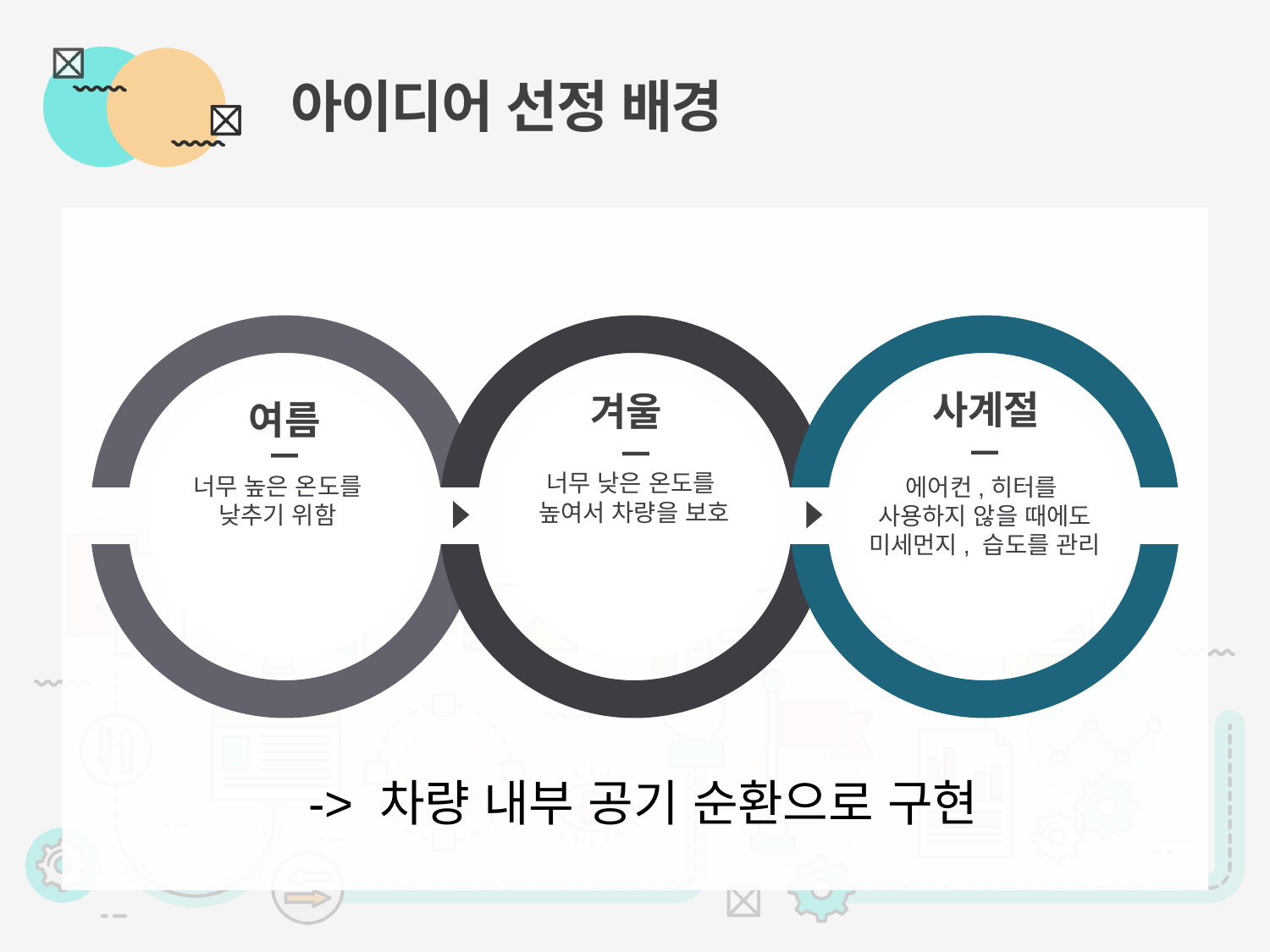

# 아이디어 선정 배경

사계절
겨울
여름

너무 낮은 온도를
높여서 차량을 보호
너무 높은 온도를
낮추기 위함
에어컨,히터를
사용하지 않을 때에도
미세먼지, 습도를 관리

-> 차량 내부 공기 순환으로 구현